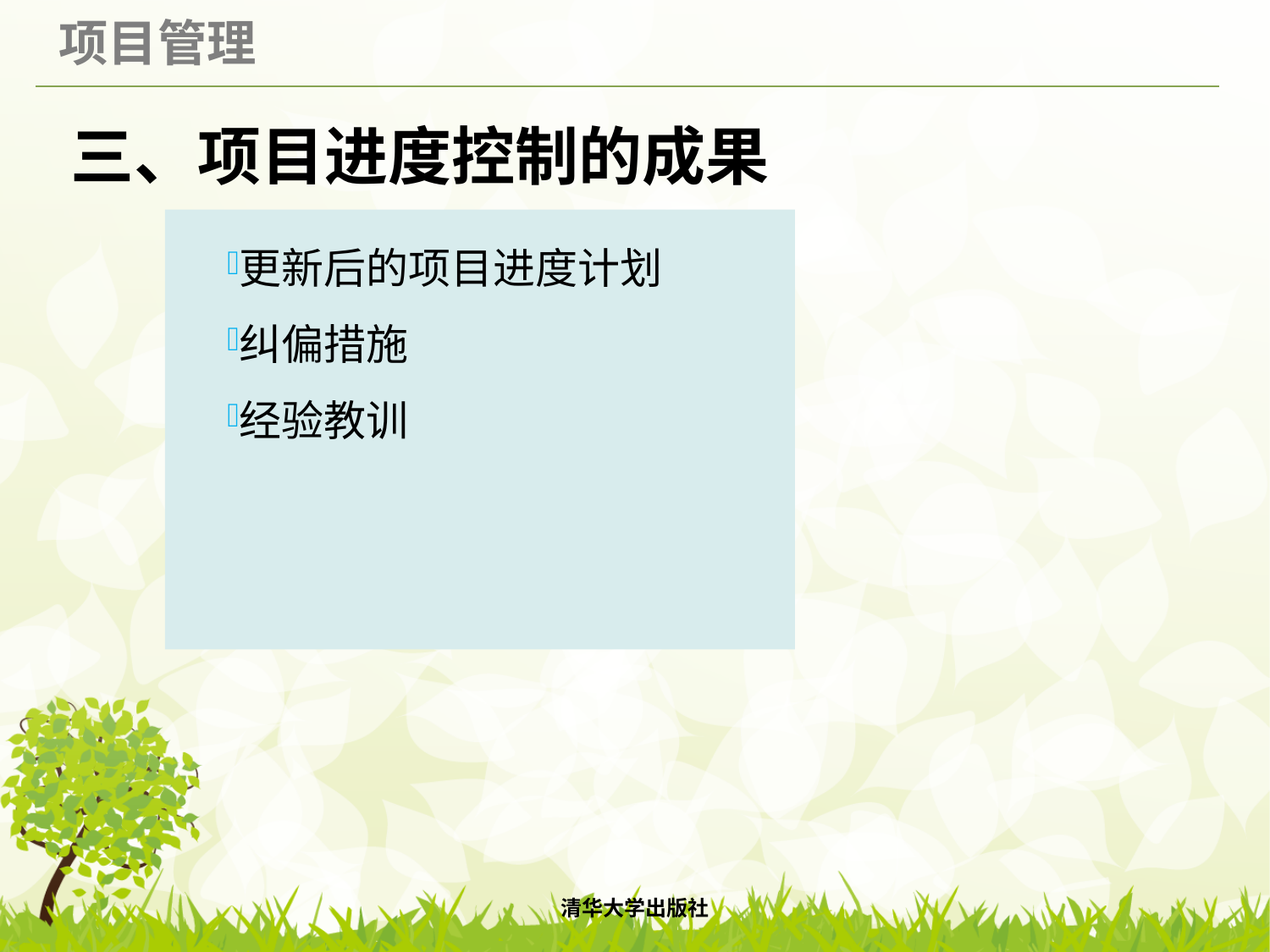

# 三、项目进度控制的成果
更新后的项目进度计划
纠偏措施
经验教训

清华大学出版社